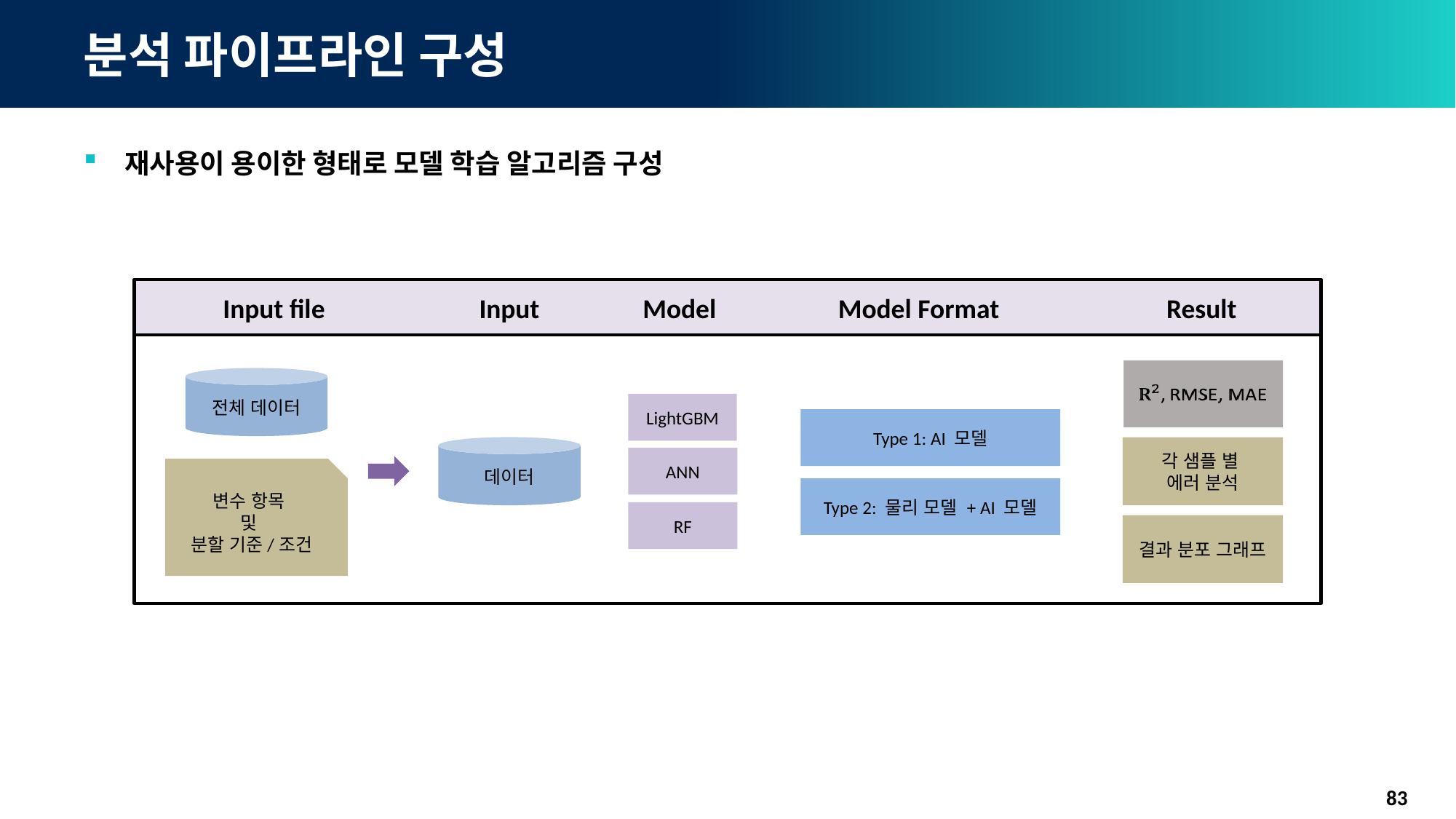

# 분석 파이프라인 구성
재사용이 용이한 형태로 모델 학습 알고리즘 구성

Input file
Input
Model
Model Format
Result

전체 데이터
LightGBM
Type 1: AI 모델
Type 2: 물리 모델 + AI 모델
데이터
각 샘플 별
에러 분석
ANN

변수 항목
및
분할 기준/조건
RF
결과 분포 그래프
83